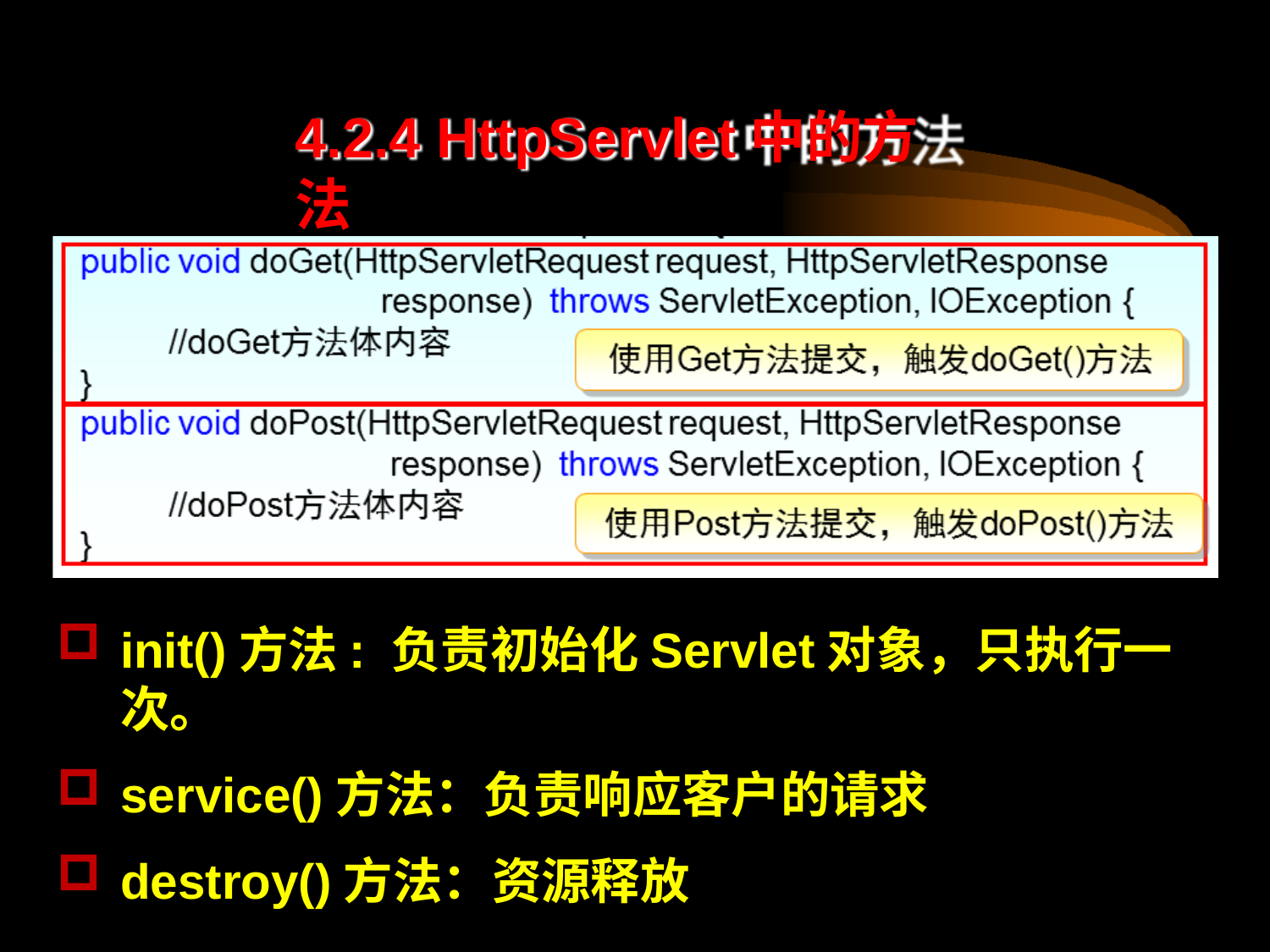

# 4.2.4 HttpServlet中的方法

init()方法: 负责初始化Servlet对象，只执行一次。
service()方法：负责响应客户的请求
destroy()方法：资源释放